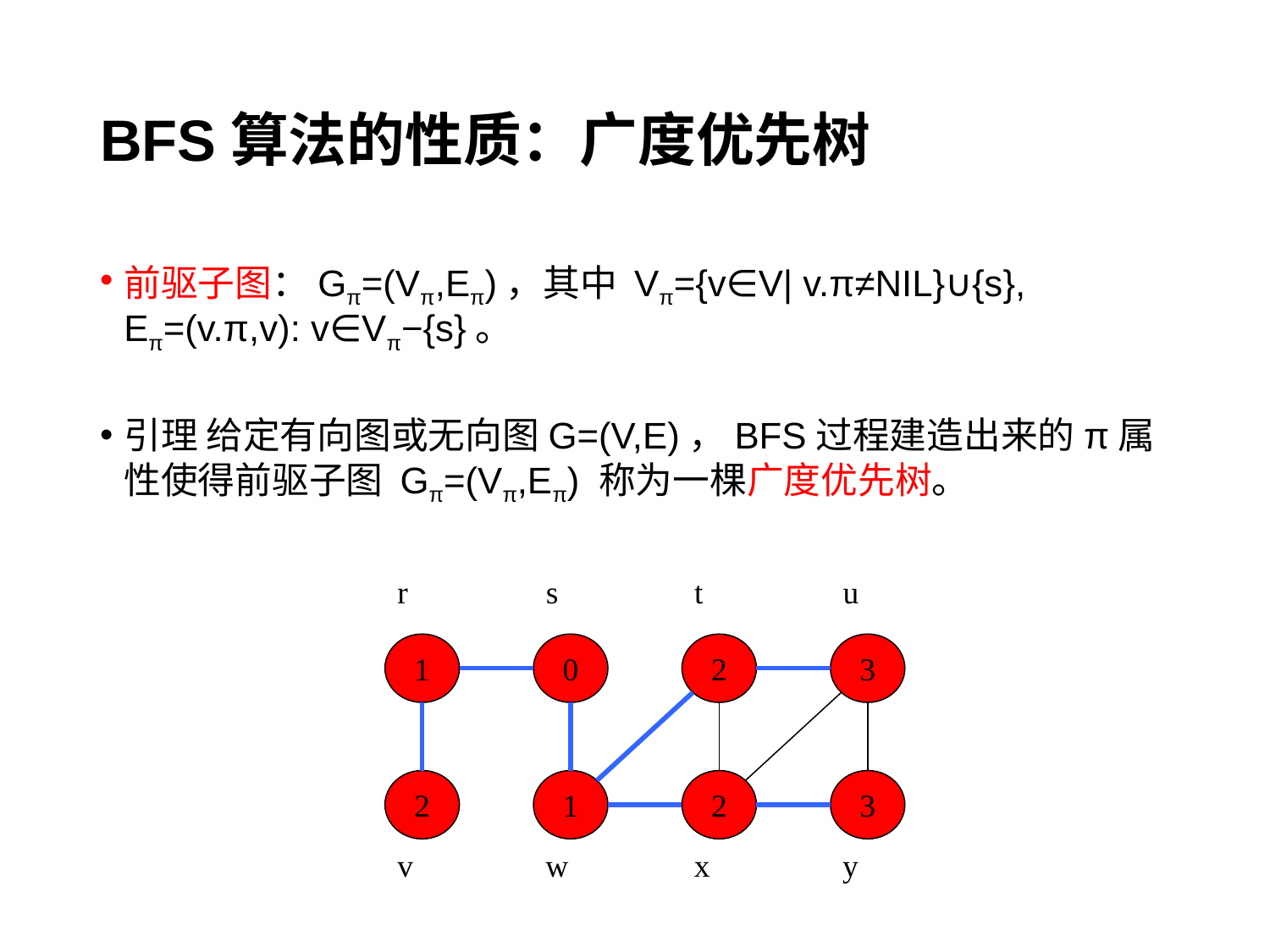

# BFS算法的性质：广度优先树
前驱子图：Gπ=(Vπ,Eπ)，其中 Vπ={v∈V| v.π≠NIL}∪{s}, Eπ=(v.π,v): v∈Vπ−{s}。

引理 给定有向图或无向图G=(V,E)，BFS过程建造出来的π属性使得前驱子图 Gπ=(Vπ,Eπ) 称为一棵广度优先树。

r
s
t
u
1
0
2
3
2
1
2
3
v
w
x
y